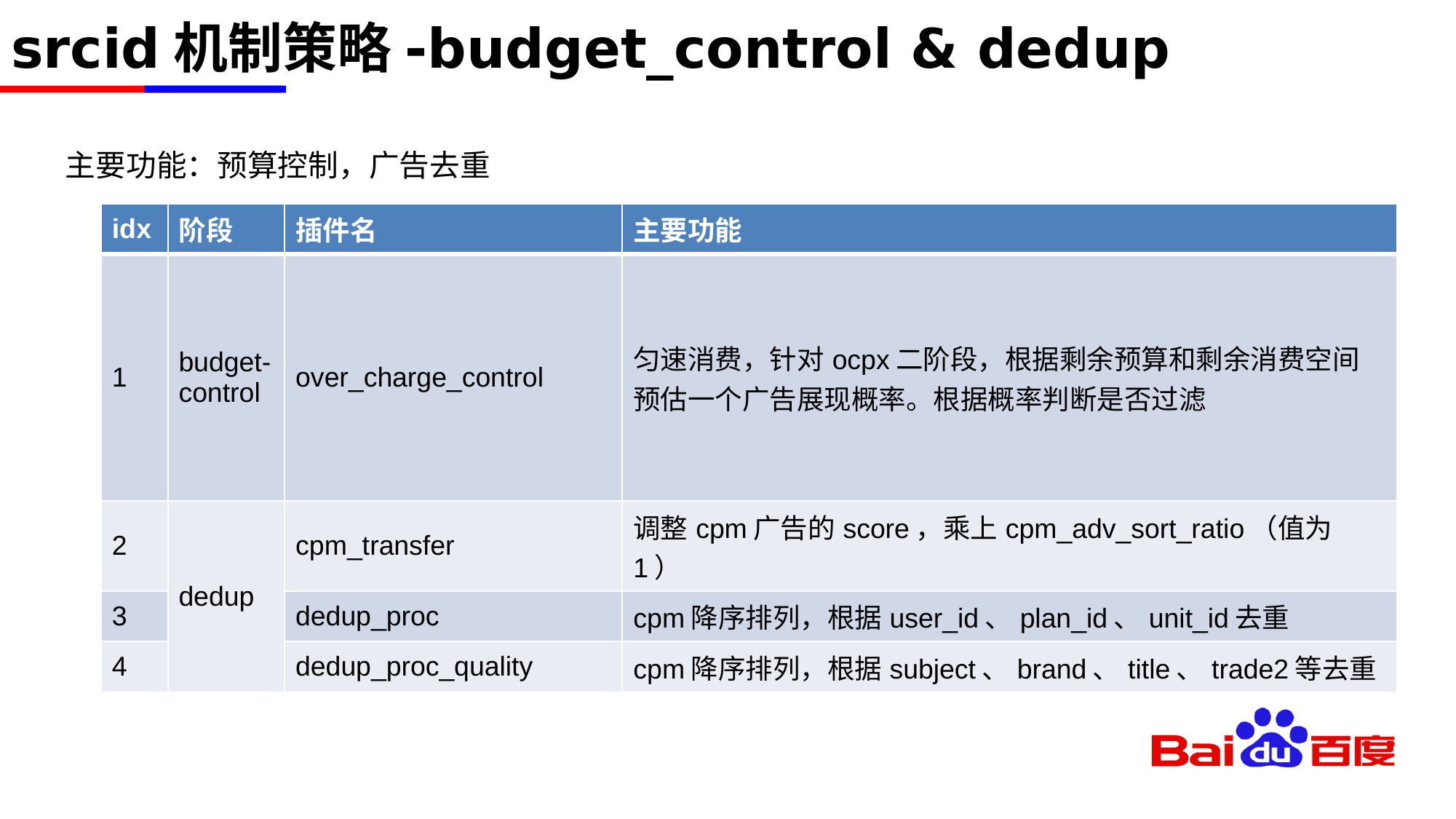

# srcid机制策略-budget_control & dedup
主要功能：预算控制，广告去重

| idx | 阶段 | 插件名 | 主要功能 |
| --- | --- | --- | --- |
| 1 | budget- control | over\_charge\_control | 匀速消费，针对ocpx二阶段，根据剩余预算和剩余消费空间预估一个广告展现概率。根据概率判断是否过滤 |
| 2 | dedup | cpm\_transfer | 调整cpm广告的score，乘上cpm\_adv\_sort\_ratio（值为1） |
| 3 |  | dedup\_proc | cpm降序排列，根据user\_id、plan\_id、unit\_id去重 |
| 4 |  | dedup\_proc\_quality | cpm降序排列，根据subject、brand、title、trade2等去重 |